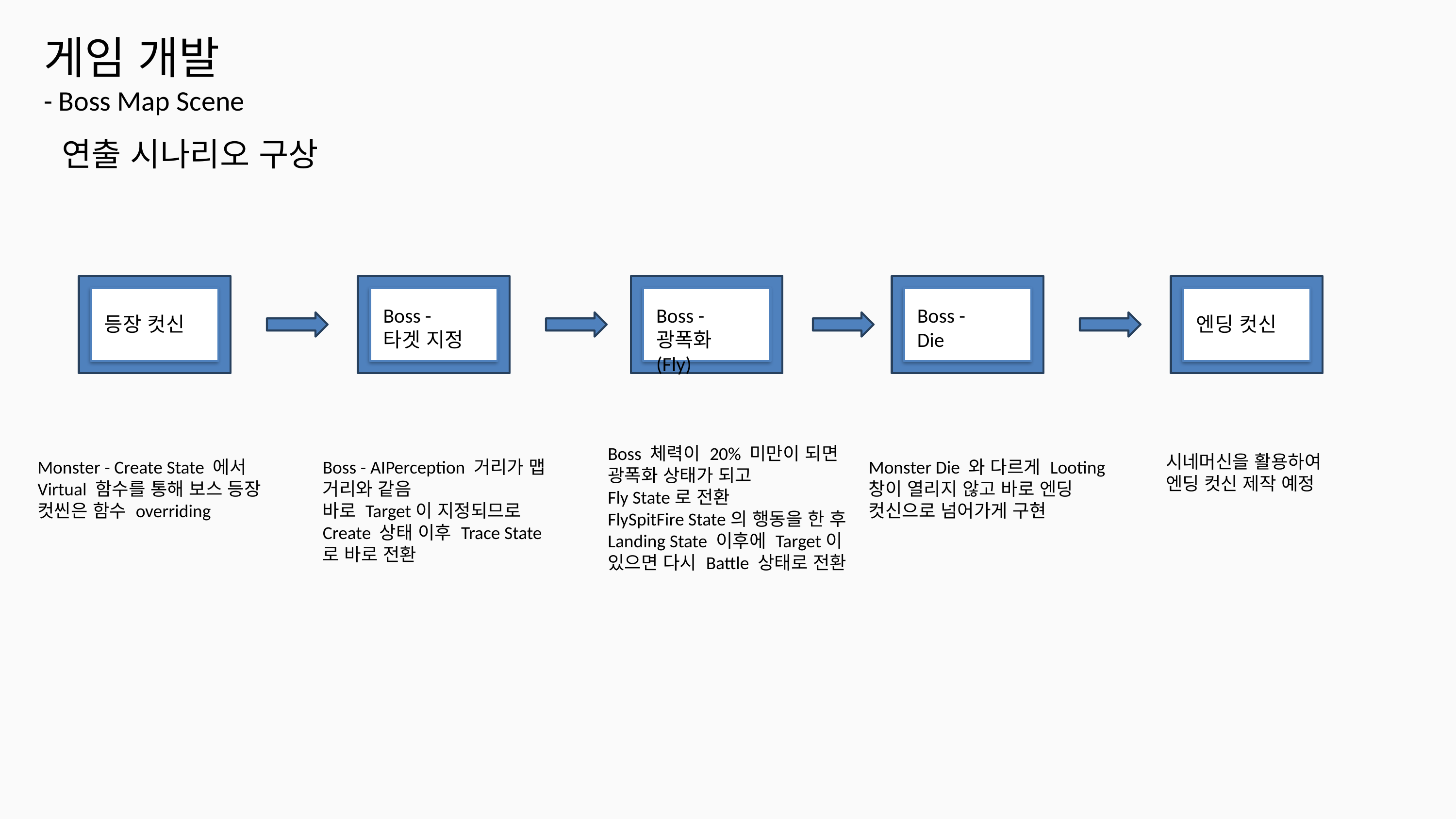

게임 개발
- Boss Map Scene
연출 시나리오 구상

등장 컷신

Boss -
타겟 지정

Boss -
광폭화 (Fly)

Boss -
Die

엔딩 컷신

Boss 체력이 20% 미만이 되면
광폭화 상태가 되고
Fly State로 전환
FlySpitFire State의 행동을 한 후
Landing State 이후에 Target이 있으면 다시 Battle 상태로 전환
시네머신을 활용하여
엔딩 컷신 제작 예정
Boss - AIPerception 거리가 맵 거리와 같음
바로 Target이 지정되므로
Create 상태 이후 Trace State로 바로 전환
Monster Die 와 다르게 Looting 창이 열리지 않고 바로 엔딩 컷신으로 넘어가게 구현
Monster - Create State 에서 Virtual 함수를 통해 보스 등장 컷씬은 함수 overriding